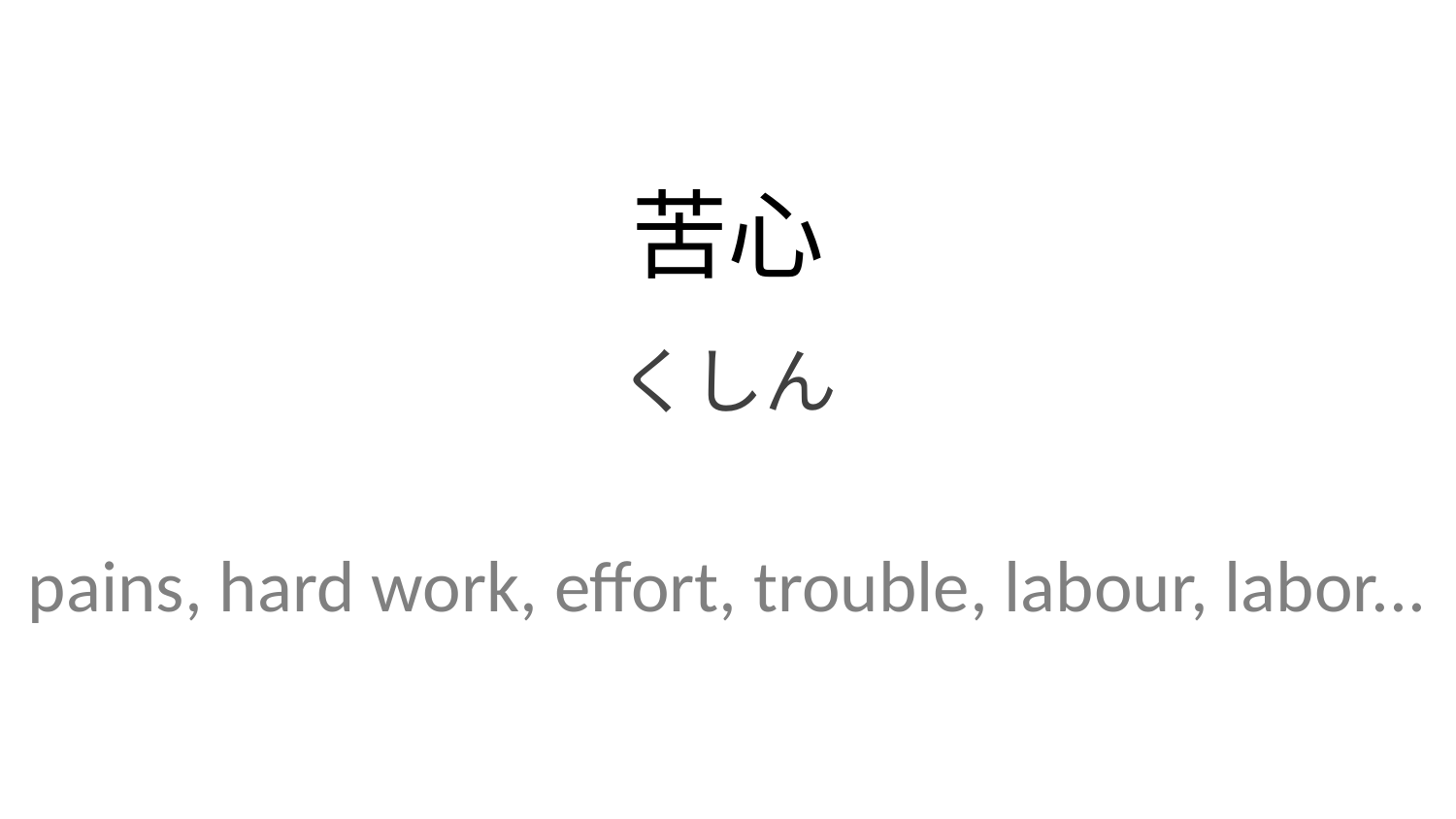

苦心

くしん
pains, hard work, effort, trouble, labour, labor...